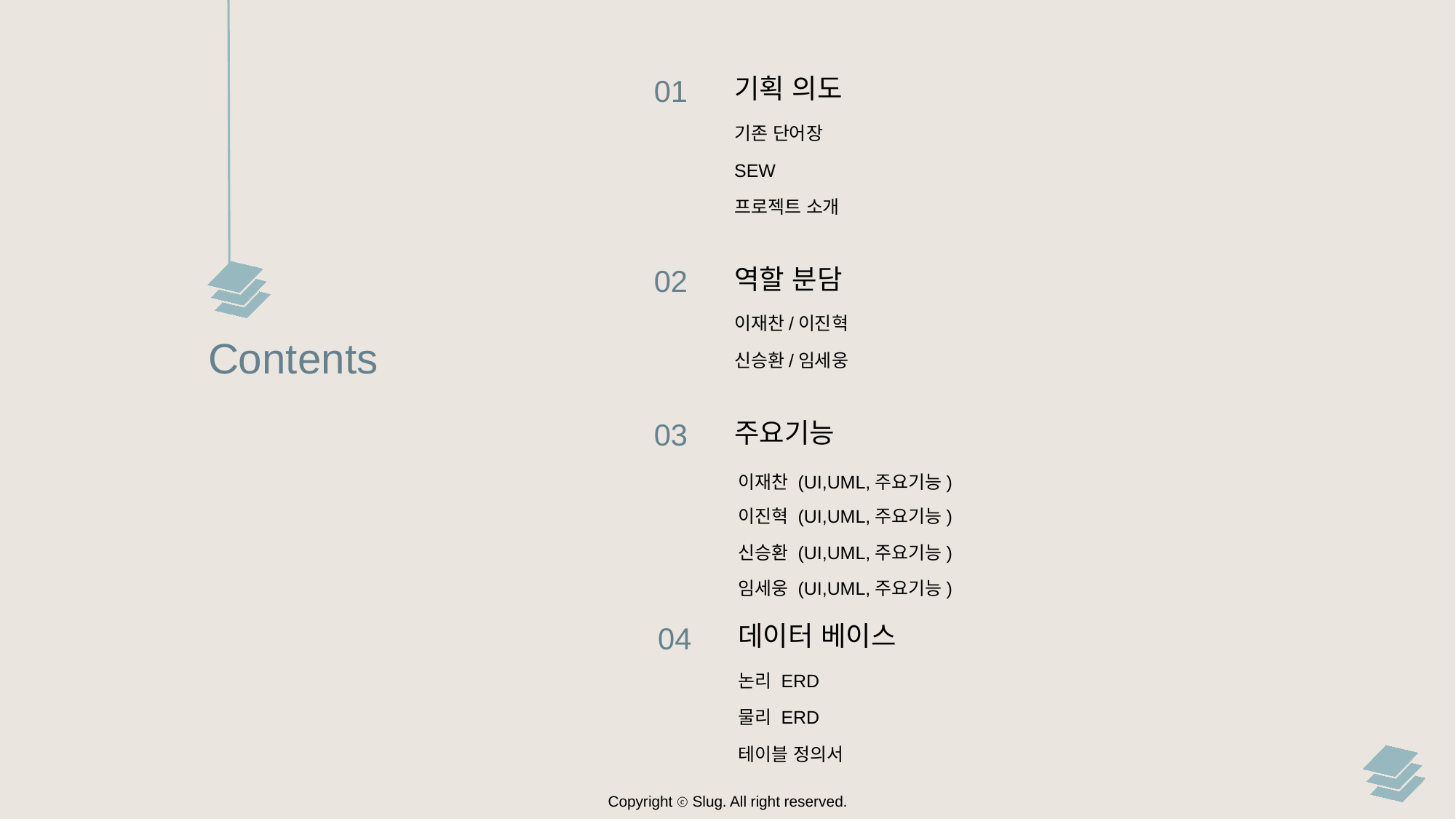

01
기획 의도
기존 단어장
SEW
프로젝트 소개
02
역할 분담

이재찬/이진혁
Contents
신승환/임세웅
03
주요기능
이재찬 (UI,UML,주요기능)
이진혁 (UI,UML,주요기능)
신승환 (UI,UML,주요기능)
임세웅 (UI,UML,주요기능)
04
데이터 베이스
논리 ERD
물리 ERD
테이블 정의서

Copyright ⓒ Slug. All right reserved.